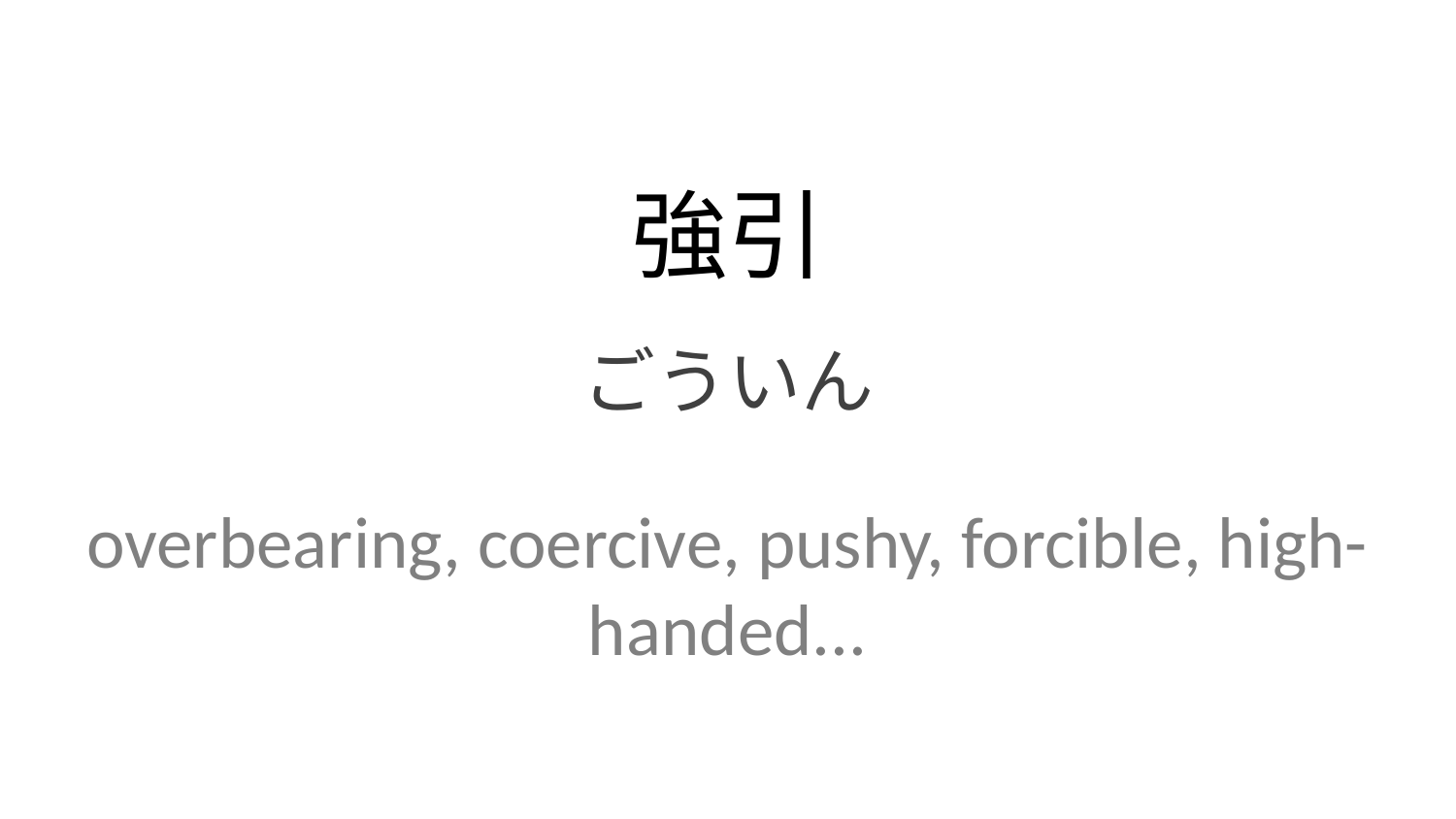

強引

ごういん
overbearing, coercive, pushy, forcible, high-handed...